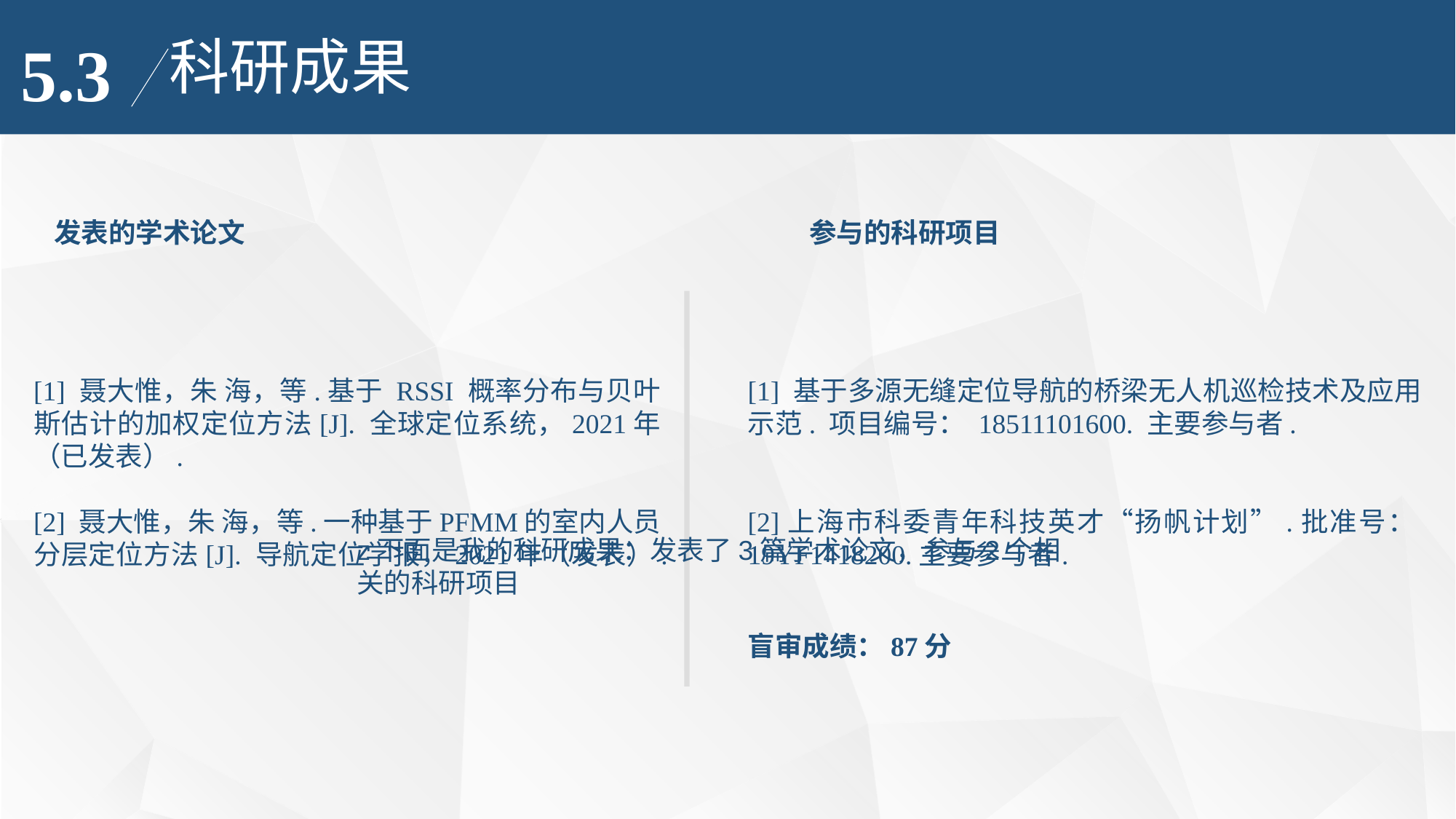

科研成果

5.3
发表的学术论文
参与的科研项目
[1] 聂大惟，朱 海，等.基于 RSSI 概率分布与贝叶斯估计的加权定位方法[J]. 全球定位系统，2021年（已发表）.

[2] 聂大惟，朱 海，等.一种基于PFMM的室内人员分层定位方法[J]. 导航定位学报，2021年（发表）.
[1] 基于多源无缝定位导航的桥梁无人机巡检技术及应用示范. 项目编号： 18511101600. 主要参与者.

[2]上海市科委青年科技英才“扬帆计划”.批准号：19YF1418200.主要参与者.

z下面是我的科研成果：发表了3篇学术论文，参与2个相关的科研项目
盲审成绩：87分
（c）方差为30                          （d）方差为40